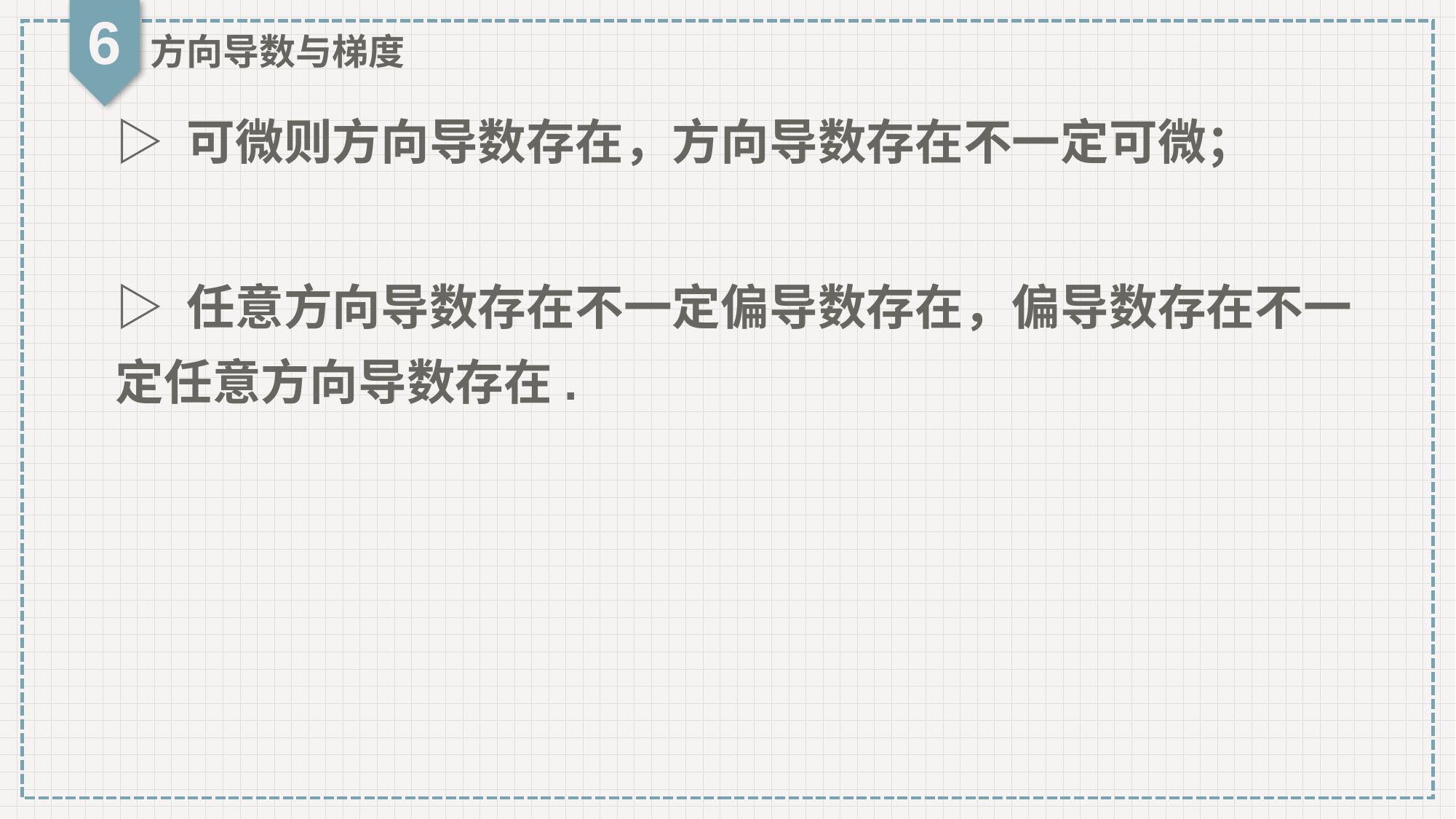

6
方向导数与梯度
▷ 可微则方向导数存在，方向导数存在不一定可微；
▷ 任意方向导数存在不一定偏导数存在，偏导数存在不一定任意方向导数存在.